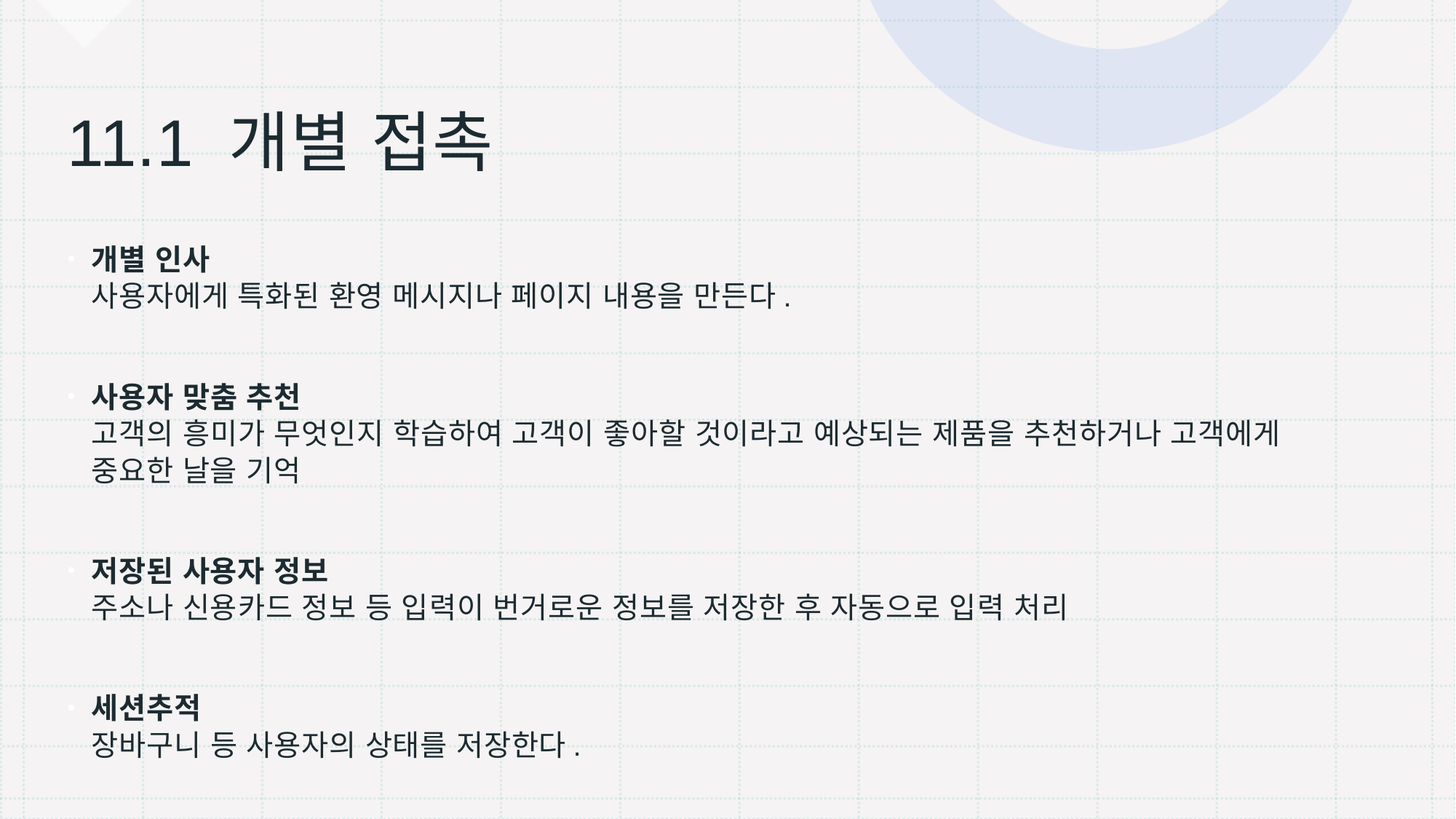

# 11.1 개별 접촉
개별 인사
사용자에게 특화된 환영 메시지나 페이지 내용을 만든다.

사용자 맞춤 추천
고객의 흥미가 무엇인지 학습하여 고객이 좋아할 것이라고 예상되는 제품을 추천하거나 고객에게 중요한 날을 기억

저장된 사용자 정보
주소나 신용카드 정보 등 입력이 번거로운 정보를 저장한 후 자동으로 입력 처리

세션추적
장바구니 등 사용자의 상태를 저장한다.